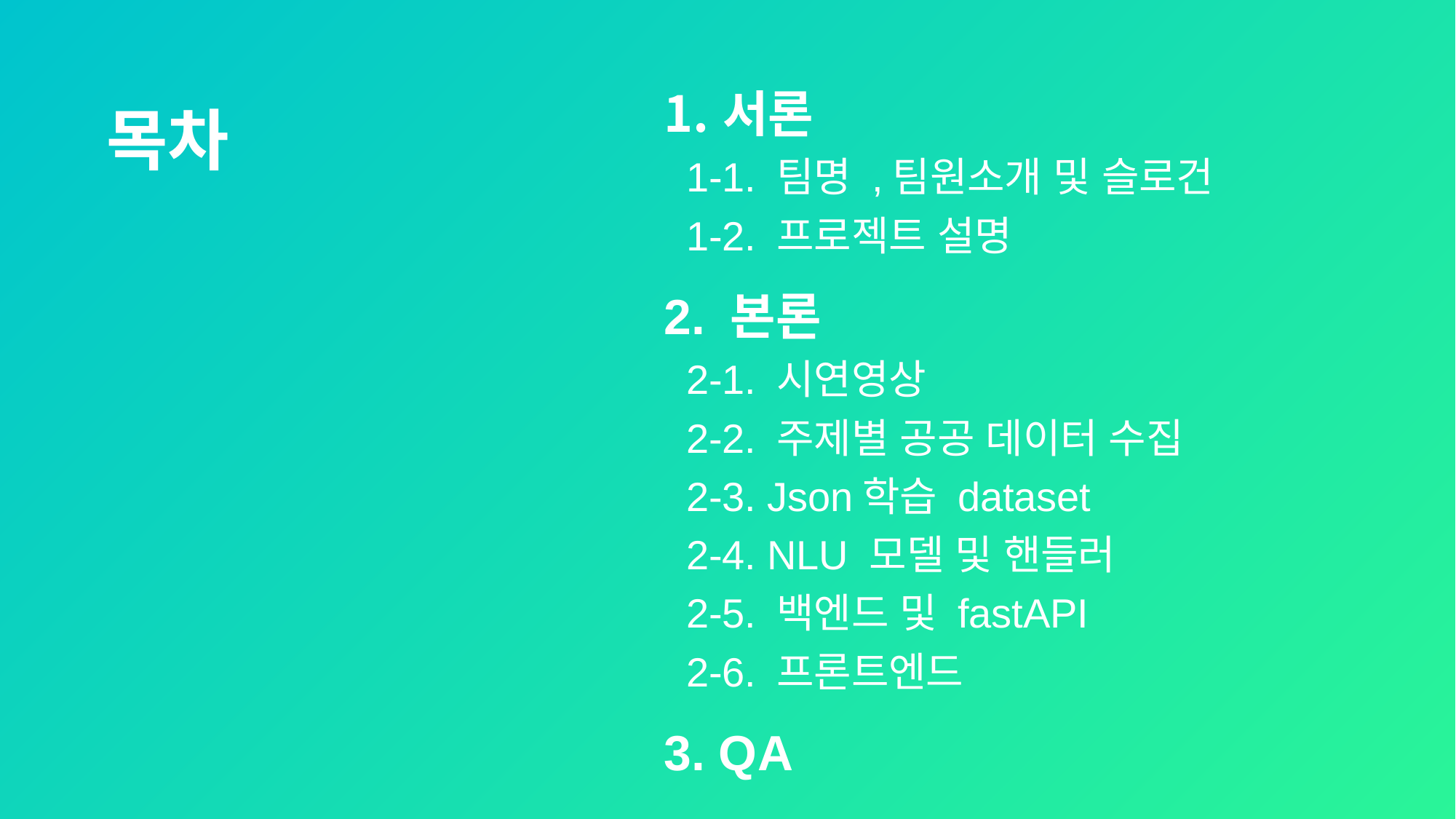

서론
  1-1. 팀명 ,팀원소개 및 슬로건
  1-2. 프로젝트 설명

2. 본론
  2-1. 시연영상
  2-2. 주제별 공공 데이터 수집
  2-3. Json학습 dataset
  2-4. NLU 모델 및 핸들러
  2-5. 백엔드 및 fastAPI
  2-6. 프론트엔드

3. QA
# 목차